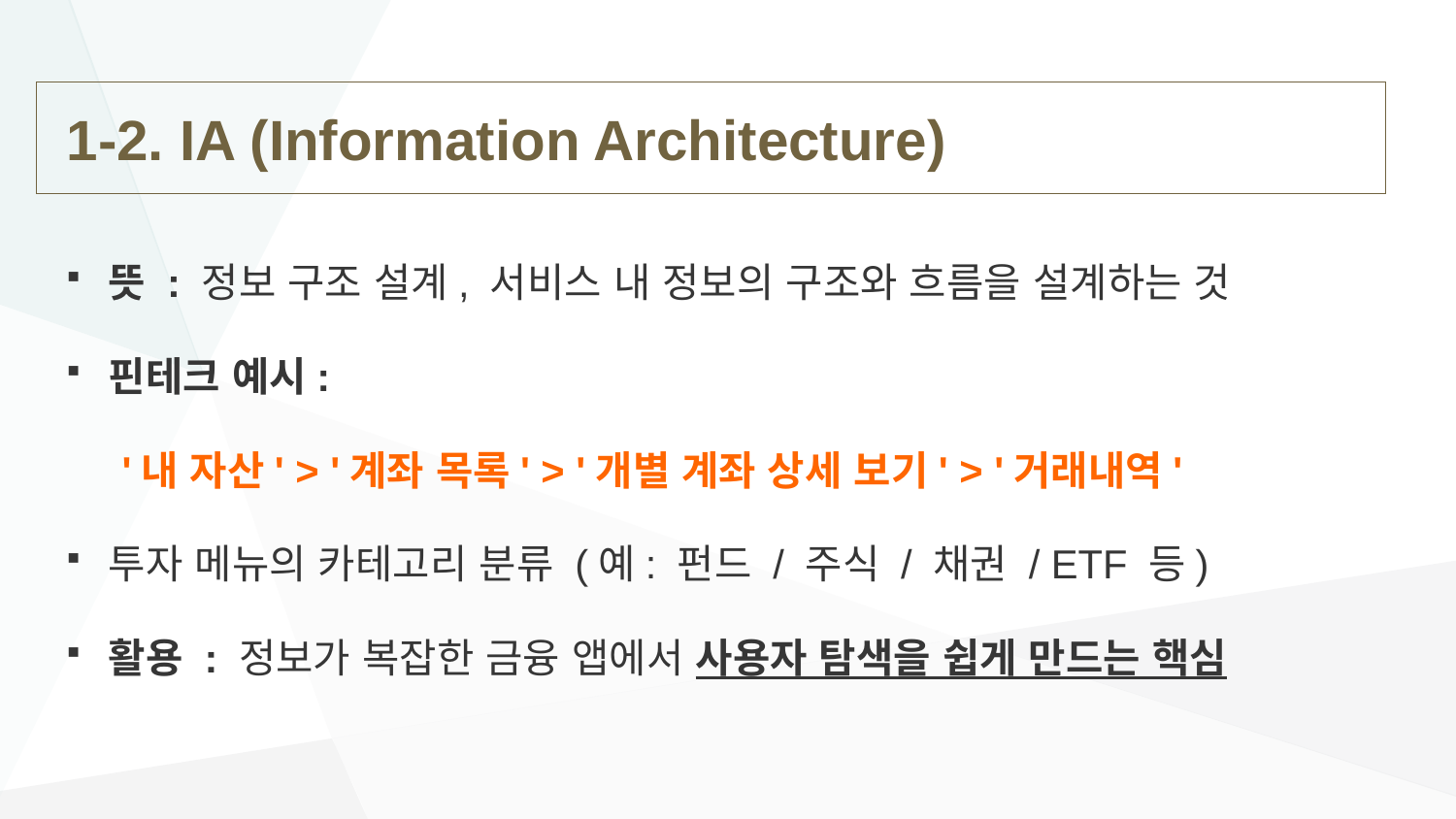

# 1-2. IA (Information Architecture)
뜻 : 정보 구조 설계, 서비스 내 정보의 구조와 흐름을 설계하는 것

핀테크 예시:

     '내 자산' > '계좌 목록' > '개별 계좌 상세 보기' > '거래내역'

투자 메뉴의 카테고리 분류 (예: 펀드 / 주식 / 채권 / ETF 등)

활용 : 정보가 복잡한 금융 앱에서 사용자 탐색을 쉽게 만드는 핵심